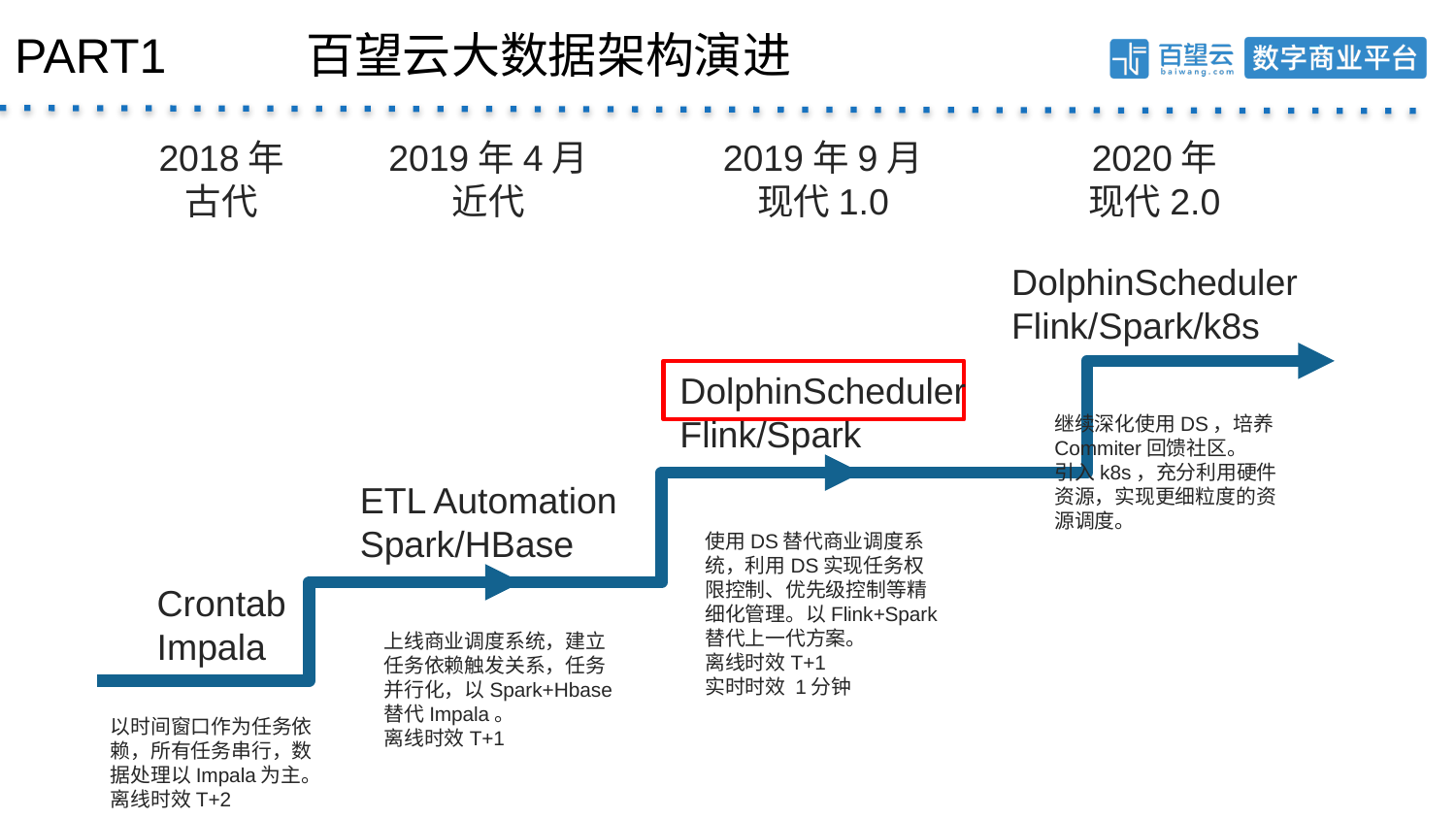

PART1	百望云大数据架构演进
2018年
古代
2019年4月
近代
2019年9月
现代1.0
2020年
现代2.0
DolphinScheduler
Flink/Spark/k8s

DolphinScheduler
Flink/Spark
继续深化使用DS，培养Commiter回馈社区。
引入k8s，充分利用硬件资源，实现更细粒度的资源调度。
ETL Automation
Spark/HBase
使用DS替代商业调度系统，利用DS实现任务权限控制、优先级控制等精细化管理。以Flink+Spark替代上一代方案。
离线时效T+1
实时时效 1分钟
Crontab
Impala
上线商业调度系统，建立任务依赖触发关系，任务并行化，以Spark+Hbase替代Impala。
离线时效T+1
以时间窗口作为任务依赖，所有任务串行，数据处理以Impala为主。离线时效T+2